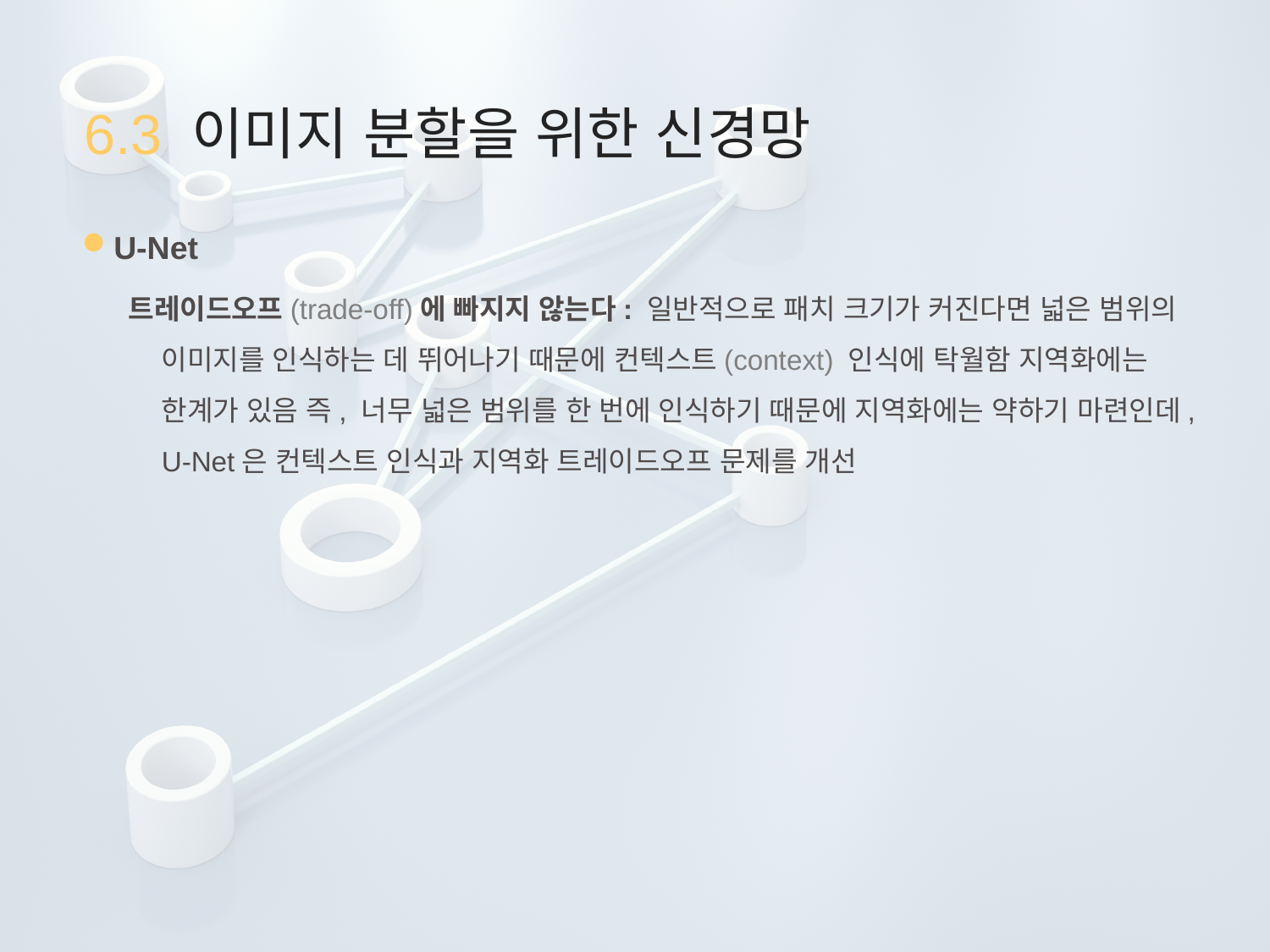

# 6.3 이미지 분할을 위한 신경망
U-Net
트레이드오프(trade-off)에 빠지지 않는다: 일반적으로 패치 크기가 커진다면 넓은 범위의 이미지를 인식하는 데 뛰어나기 때문에 컨텍스트(context) 인식에 탁월함 지역화에는 한계가 있음 즉, 너무 넓은 범위를 한 번에 인식하기 때문에 지역화에는 약하기 마련인데, U-Net은 컨텍스트 인식과 지역화 트레이드오프 문제를 개선